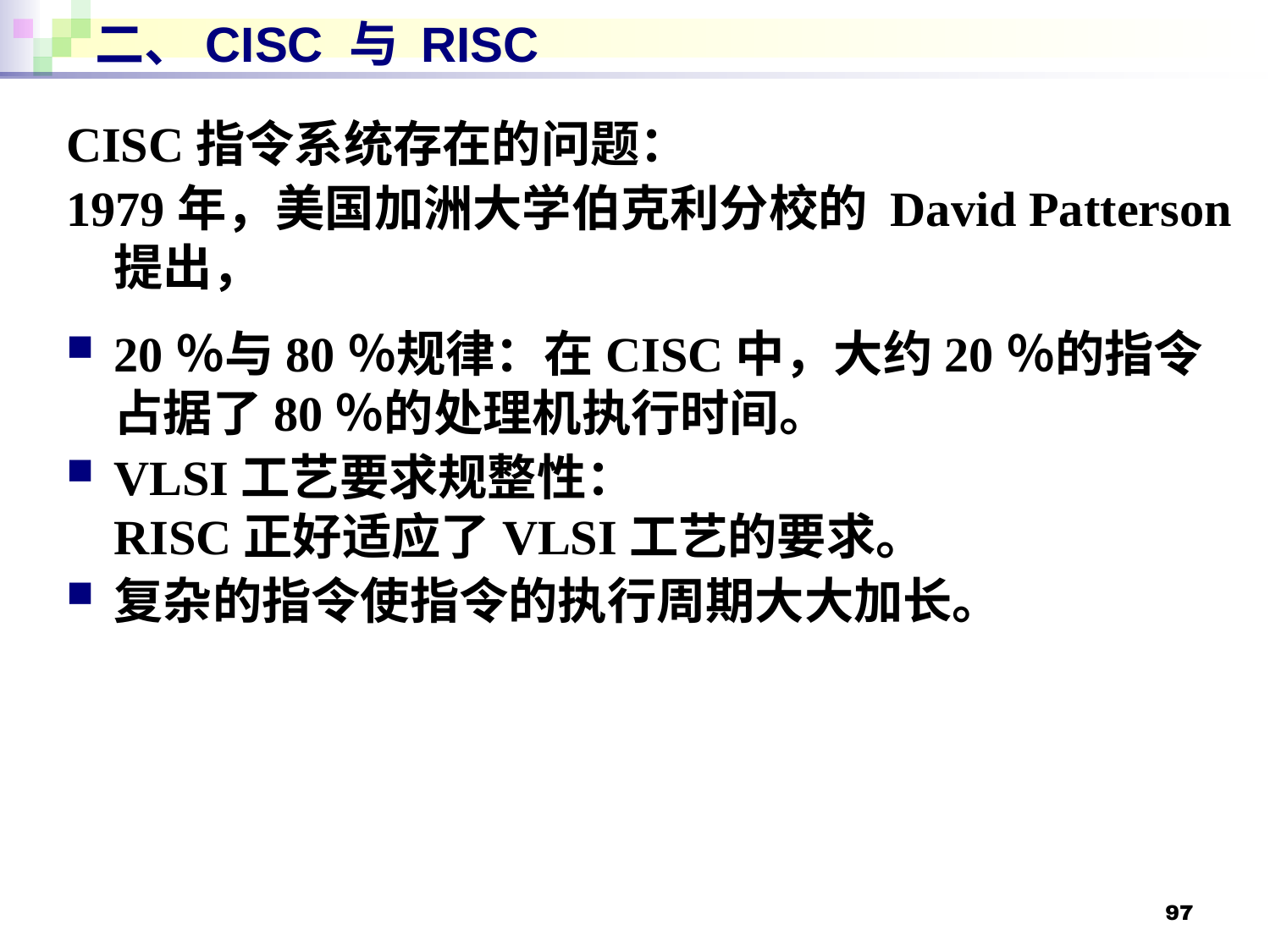

# 二、CISC 与 RISC
CISC指令系统存在的问题：
1979年，美国加洲大学伯克利分校的 David Patterson 提出，
20％与80％规律：在CISC中，大约20％的指令占据了80％的处理机执行时间。
VLSI工艺要求规整性：
RISC正好适应了VLSI工艺的要求。
复杂的指令使指令的执行周期大大加长。
97